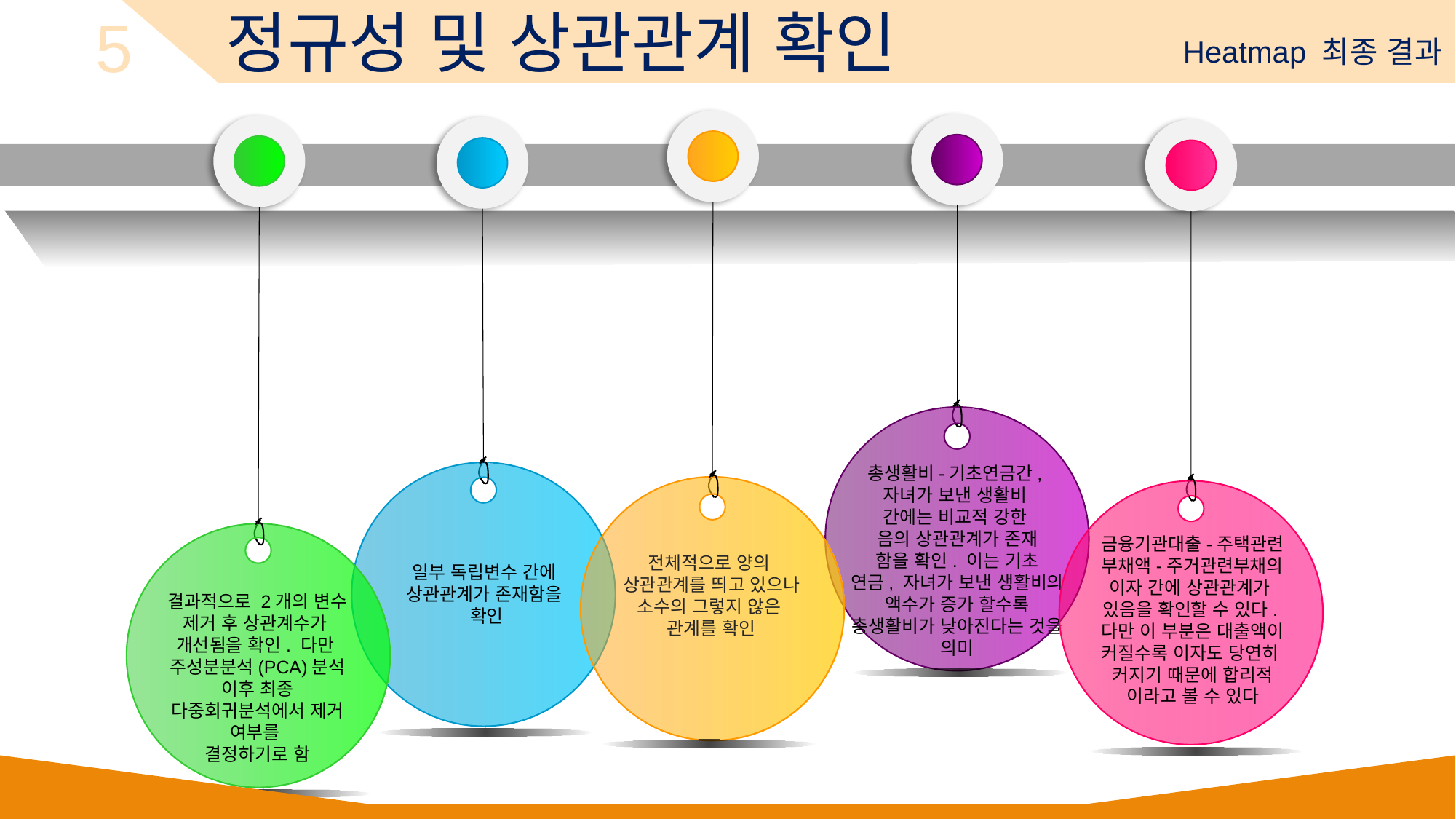

5

정규성 및 상관관계 확인
Heatmap 최종 결과

전체적으로 양의
상관관계를 띄고 있으나 소수의 그렇지 않은
관계를 확인

총생활비-기초연금간,
자녀가 보낸 생활비
간에는 비교적 강한
음의 상관관계가 존재
함을 확인. 이는 기초
연금, 자녀가 보낸 생활비의 액수가 증가 할수록 총생활비가 낮아진다는 것을 의미

결과적으로 2개의 변수
제거 후 상관계수가
개선됨을 확인. 다만
주성분분석(PCA)분석 이후 최종 다중회귀분석에서 제거 여부를
결정하기로 함

일부 독립변수 간에
상관관계가 존재함을
확인

금융기관대출-주택관련
부채액-주거관련부채의
이자 간에 상관관계가
있음을 확인할 수 있다.
다만 이 부분은 대출액이 커질수록 이자도 당연히
커지기 때문에 합리적
이라고 볼 수 있다